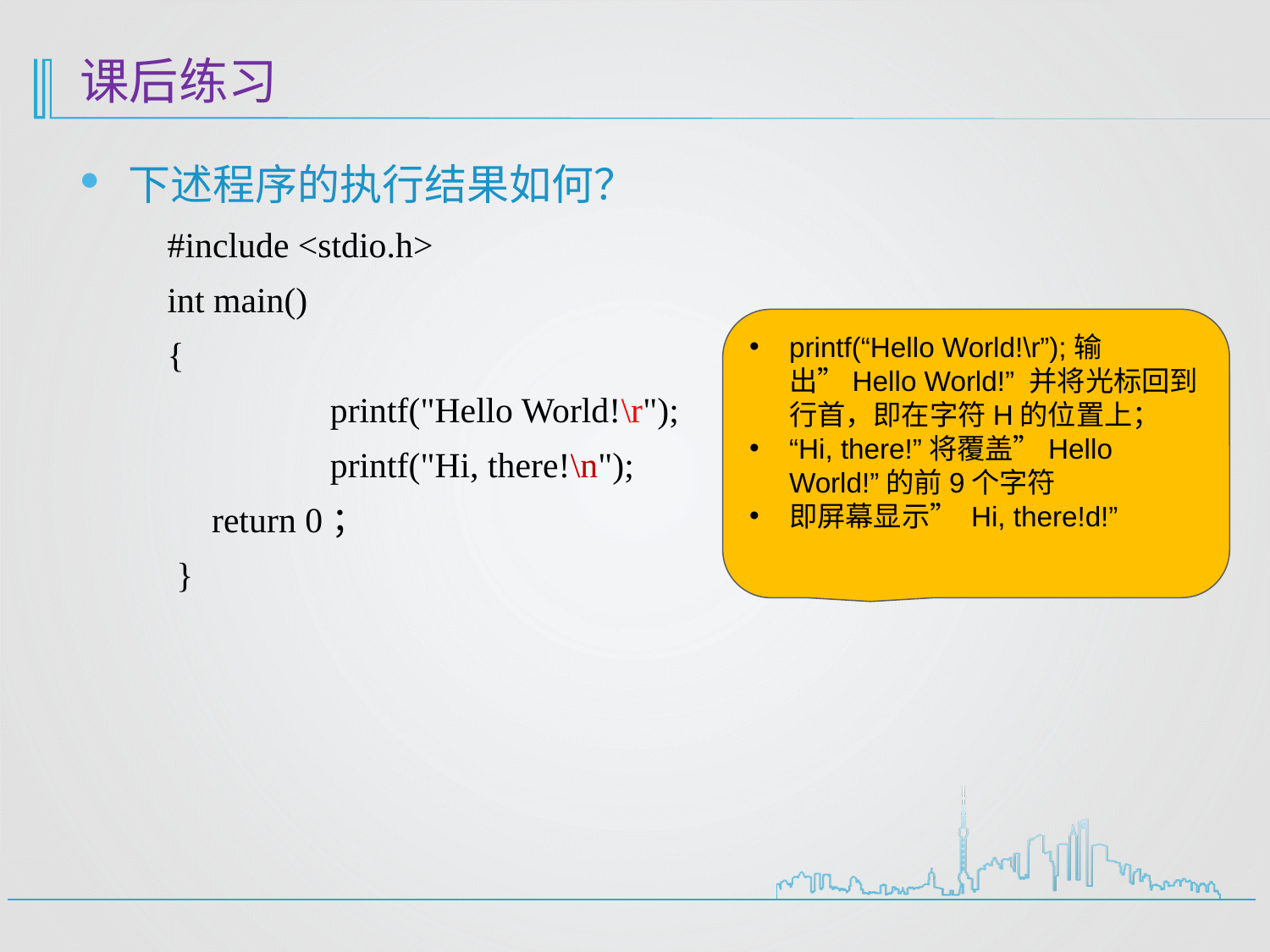

# 课后练习
下述程序的执行结果如何？
#include <stdio.h>
int main()
{
	    printf("Hello World!\r");
	    printf("Hi, there!\n");
     return 0；
 }
printf(“Hello World!\r”);输出”Hello World!” 并将光标回到行首，即在字符H的位置上；
“Hi, there!”将覆盖”Hello World!”的前9个字符
即屏幕显示” Hi, there!d!”